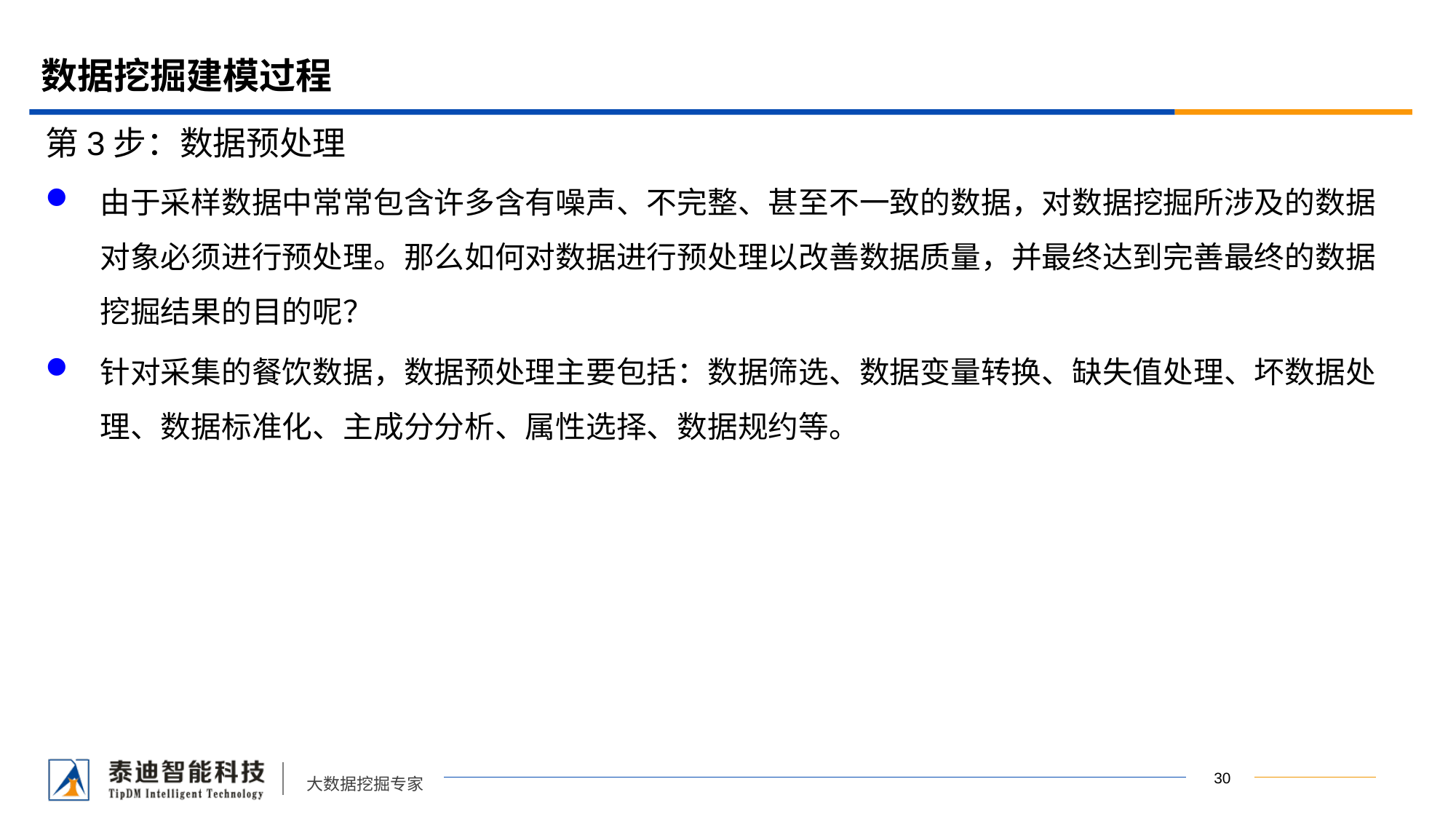

# 数据挖掘建模过程
第3步：数据预处理
由于采样数据中常常包含许多含有噪声、不完整、甚至不一致的数据，对数据挖掘所涉及的数据对象必须进行预处理。那么如何对数据进行预处理以改善数据质量，并最终达到完善最终的数据挖掘结果的目的呢？
针对采集的餐饮数据，数据预处理主要包括：数据筛选、数据变量转换、缺失值处理、坏数据处理、数据标准化、主成分分析、属性选择、数据规约等。